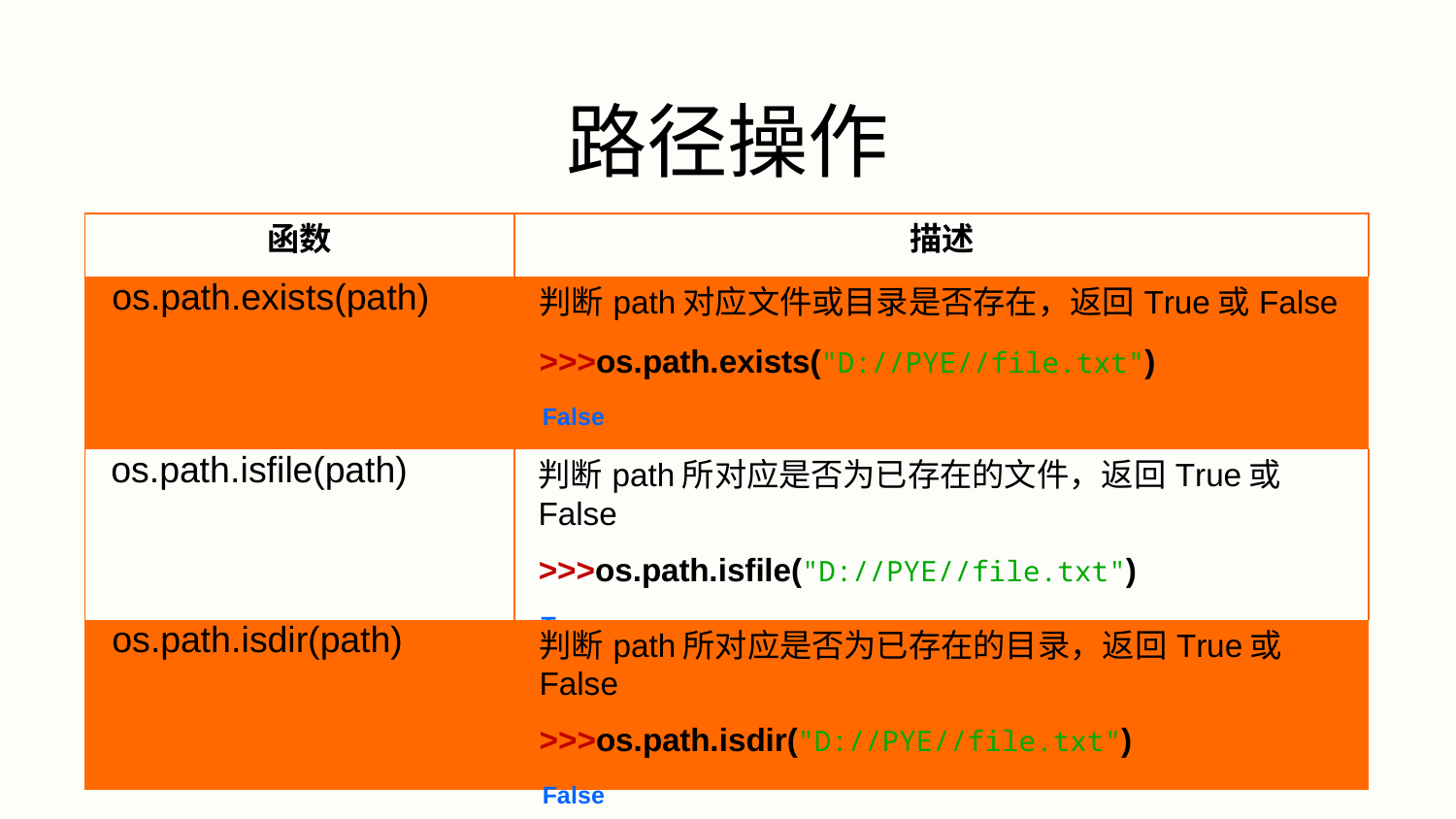

# 路径操作
| 函数 | 描述 |
| --- | --- |
| os.path.exists(path) | 判断path对应文件或目录是否存在，返回True或False >>>os.path.exists("D://PYE//file.txt") False |
| os.path.isfile(path) | 判断path所对应是否为已存在的文件，返回True或False >>>os.path.isfile("D://PYE//file.txt") True |
| os.path.isdir(path) | 判断path所对应是否为已存在的目录，返回True或False >>>os.path.isdir("D://PYE//file.txt") False |